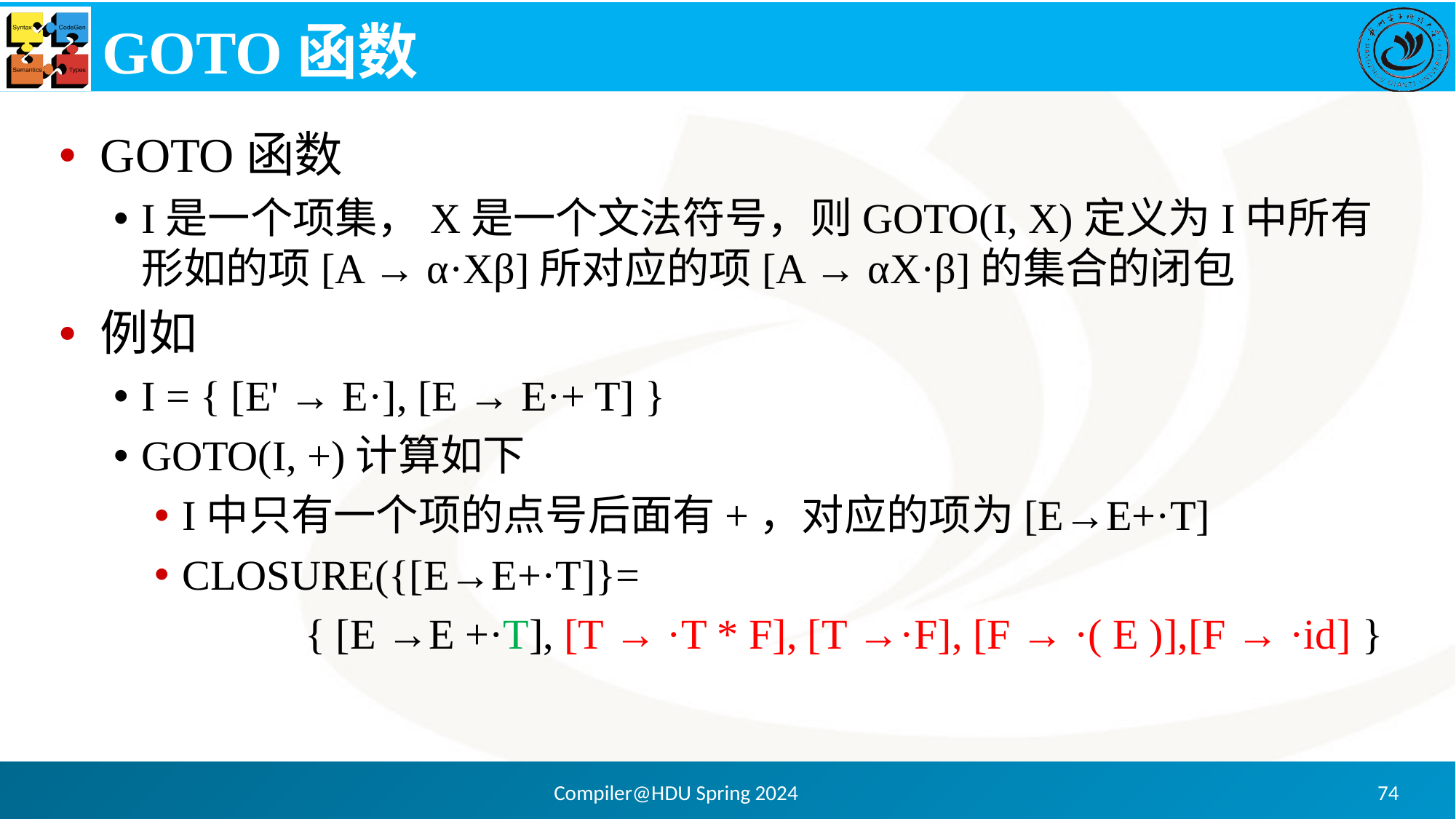

# GOTO函数
GOTO函数
I是一个项集，X是一个文法符号，则GOTO(I, X)定义为I中所有形如的项[A → α·Xβ]所对应的项[A → αX·β]的集合的闭包
例如
I = { [E' → E·], [E → E·+ T] }
GOTO(I, +)计算如下
I中只有一个项的点号后面有+，对应的项为[E→E+·T]
CLOSURE({[E→E+·T]}=
	{ [E →E +·T], [T → ·T * F], [T →·F], [F → ·( E )],[F → ·id] }
Compiler@HDU Spring 2024
74